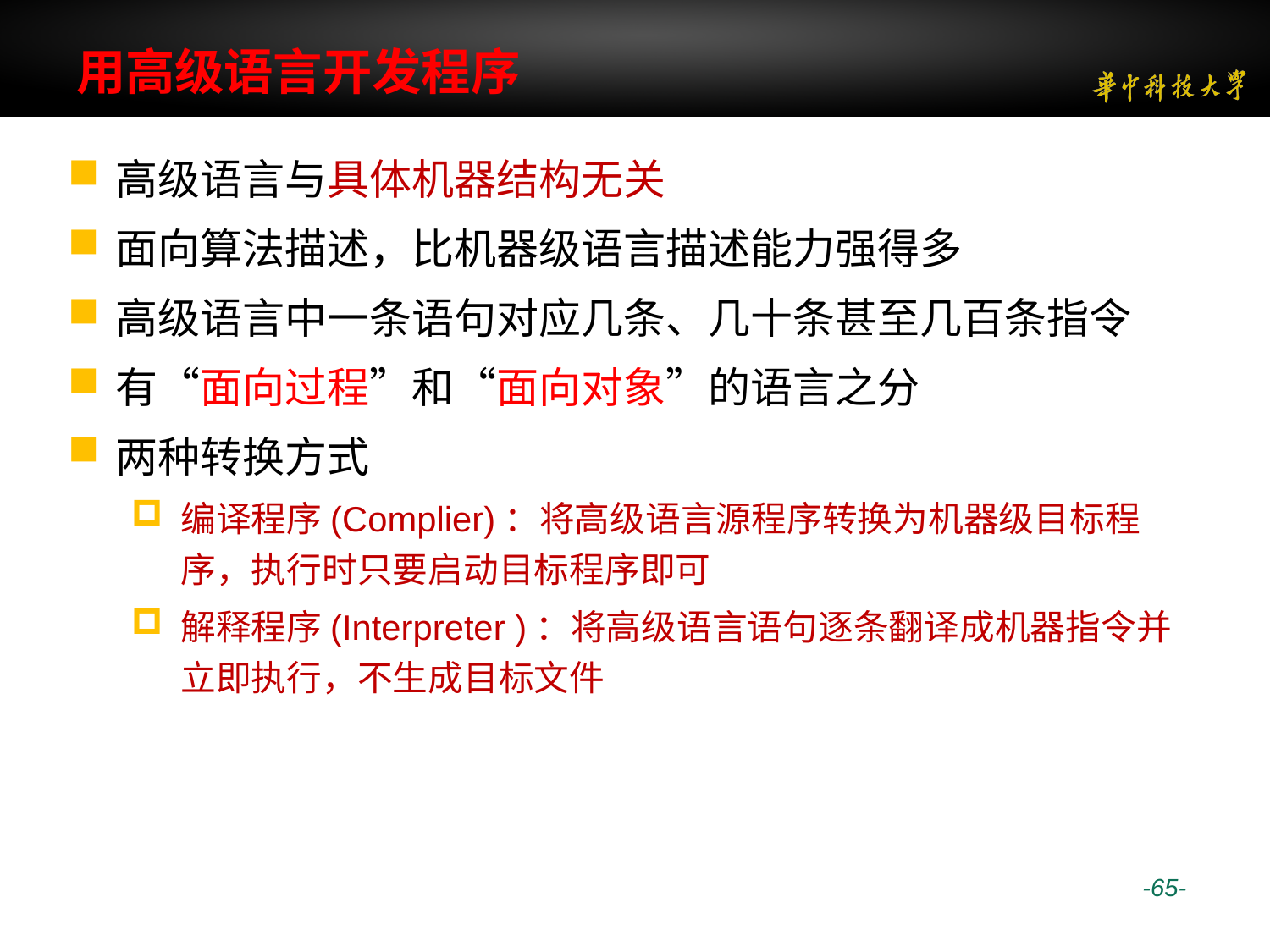

# 用高级语言开发程序
高级语言与具体机器结构无关
面向算法描述，比机器级语言描述能力强得多
高级语言中一条语句对应几条、几十条甚至几百条指令
有“面向过程”和“面向对象”的语言之分
两种转换方式
编译程序(Complier)：将高级语言源程序转换为机器级目标程序，执行时只要启动目标程序即可
解释程序(Interpreter )：将高级语言语句逐条翻译成机器指令并立即执行，不生成目标文件
 -65-